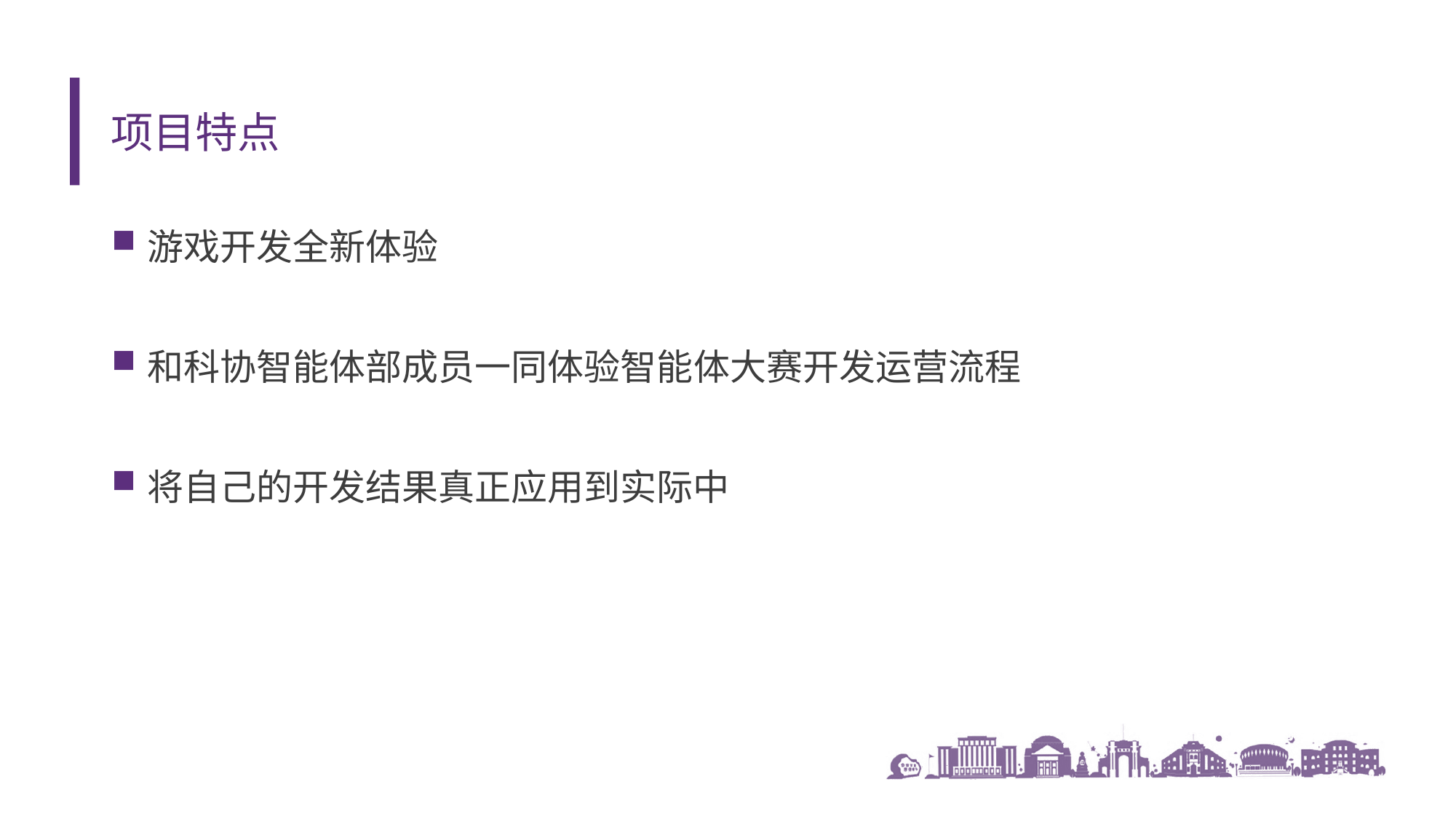

# 项目特点
游戏开发全新体验

和科协智能体部成员一同体验智能体大赛开发运营流程

将自己的开发结果真正应用到实际中